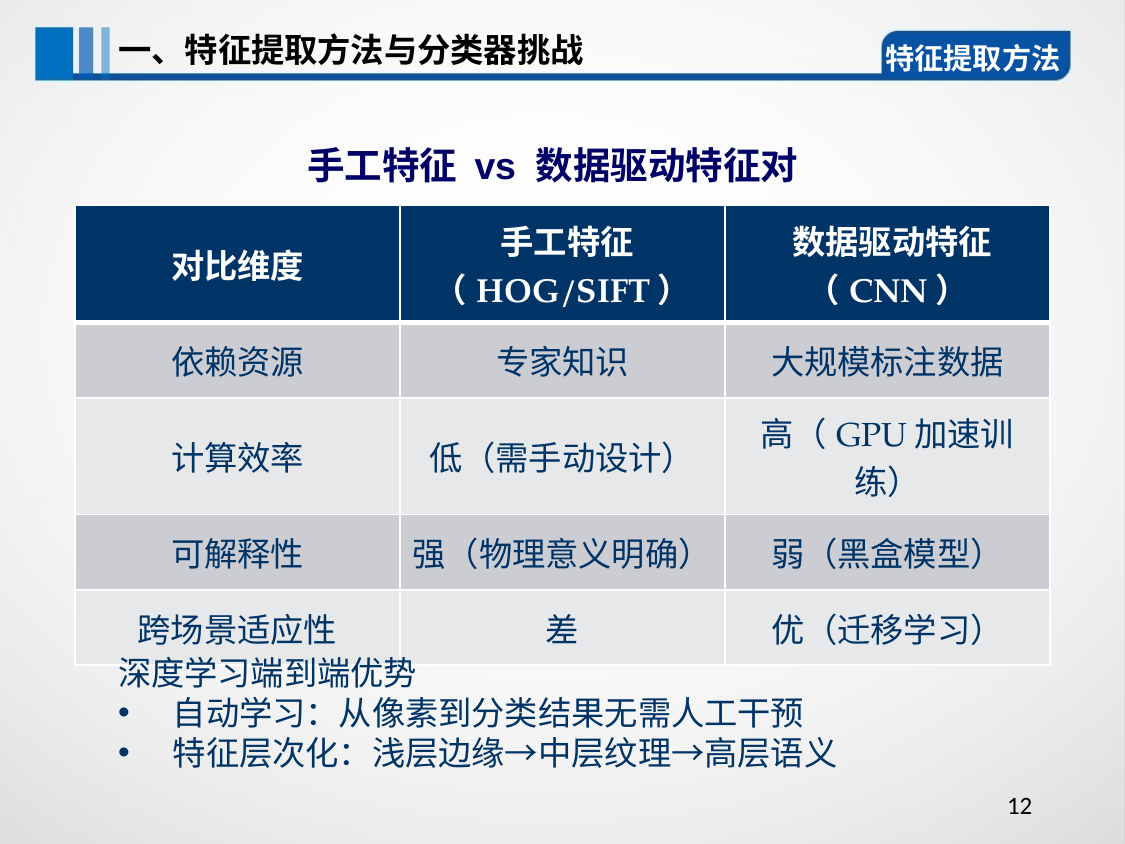

# 一、特征提取方法与分类器挑战
特征提取方法
​​手工特征 vs 数据驱动特征对比
| 对比维度​​ | ​​手工特征（HOG/SIFT）​​ | ​​数据驱动特征（CNN）​​ |
| --- | --- | --- |
| 依赖资源 | 专家知识 | 大规模标注数据 |
| 计算效率 | 低（需手动设计） | 高（GPU加速训练） |
| 可解释性 | 强（物理意义明确） | 弱（黑盒模型） |
| 跨场景适应性 | 差 | 优（迁移学习） |
深度学习端到端优势​​
​​自动学习​​：从像素到分类结果无需人工干预
​​特征层次化​​：浅层边缘→中层纹理→高层语义
12